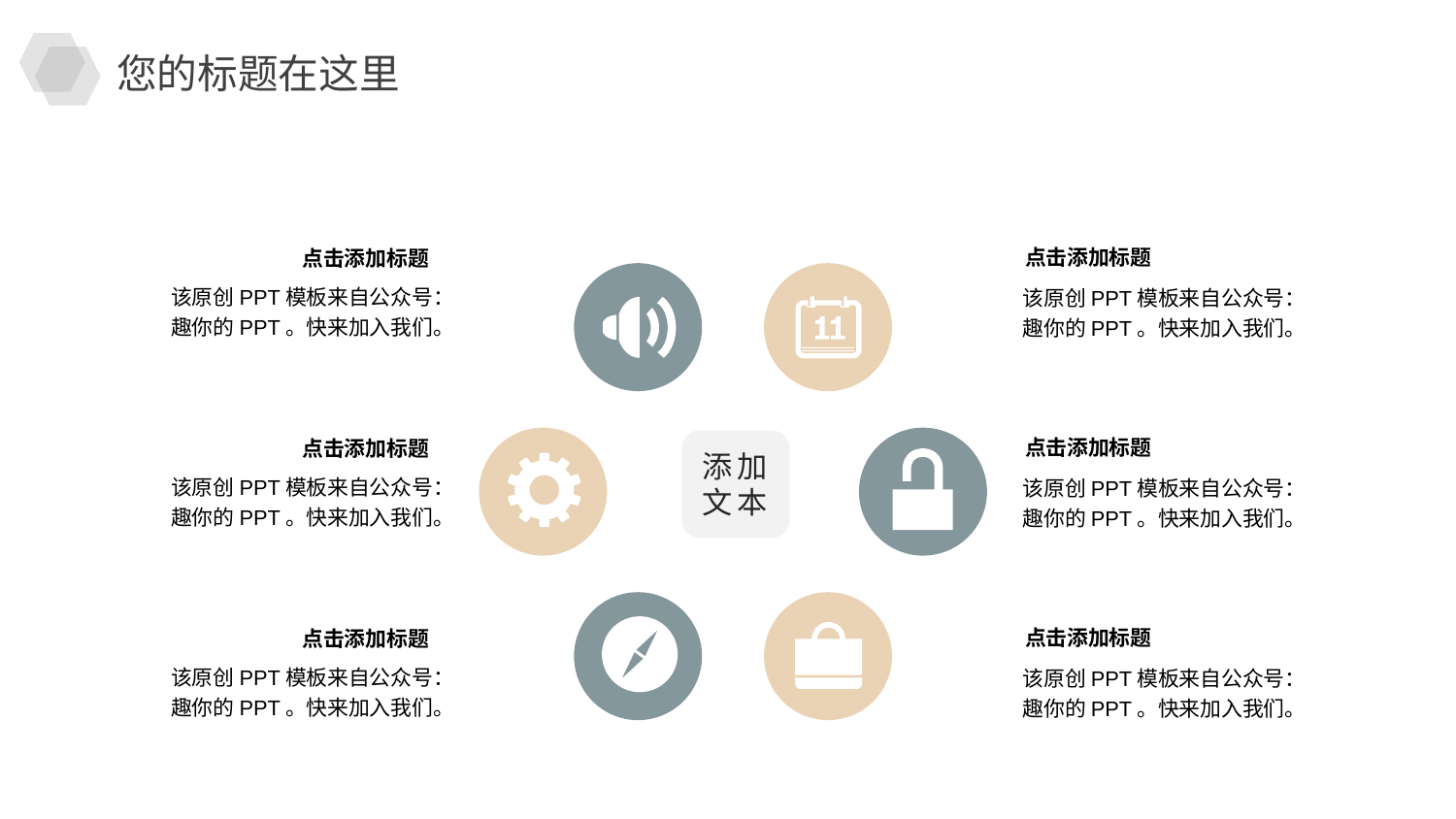

您的标题在这里
点击添加标题
该原创PPT模板来自公众号：趣你的PPT。快来加入我们。
点击添加标题
该原创PPT模板来自公众号：趣你的PPT。快来加入我们。
点击添加标题
该原创PPT模板来自公众号：趣你的PPT。快来加入我们。
点击添加标题
该原创PPT模板来自公众号：趣你的PPT。快来加入我们。
点击添加标题
该原创PPT模板来自公众号：趣你的PPT。快来加入我们。
点击添加标题
该原创PPT模板来自公众号：趣你的PPT。快来加入我们。

添加文本